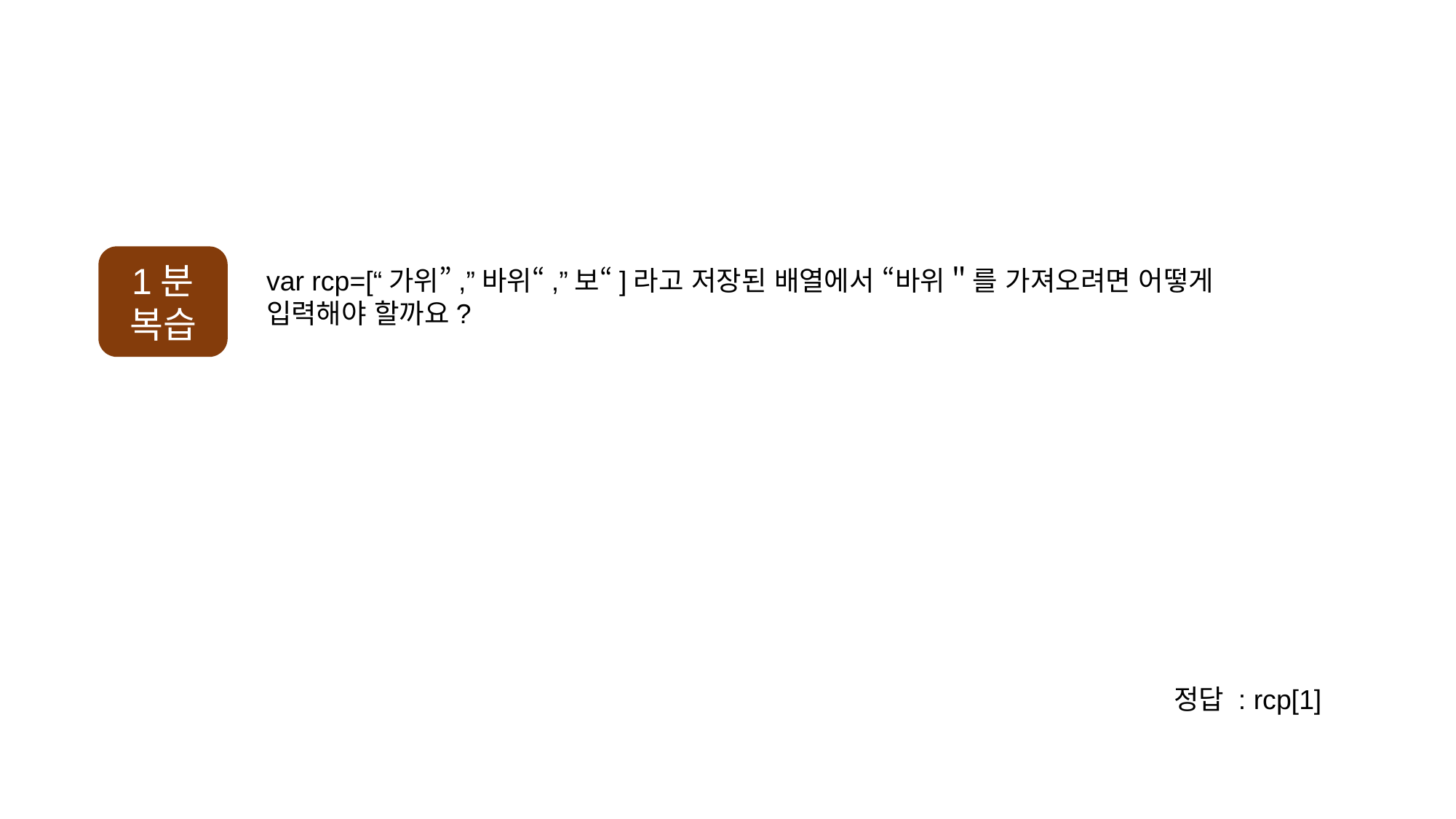

1분
복습
var rcp=[“가위”,”바위“,”보“]라고 저장된 배열에서 “바위＂를 가져오려면 어떻게 입력해야 할까요?
정답 : rcp[1]